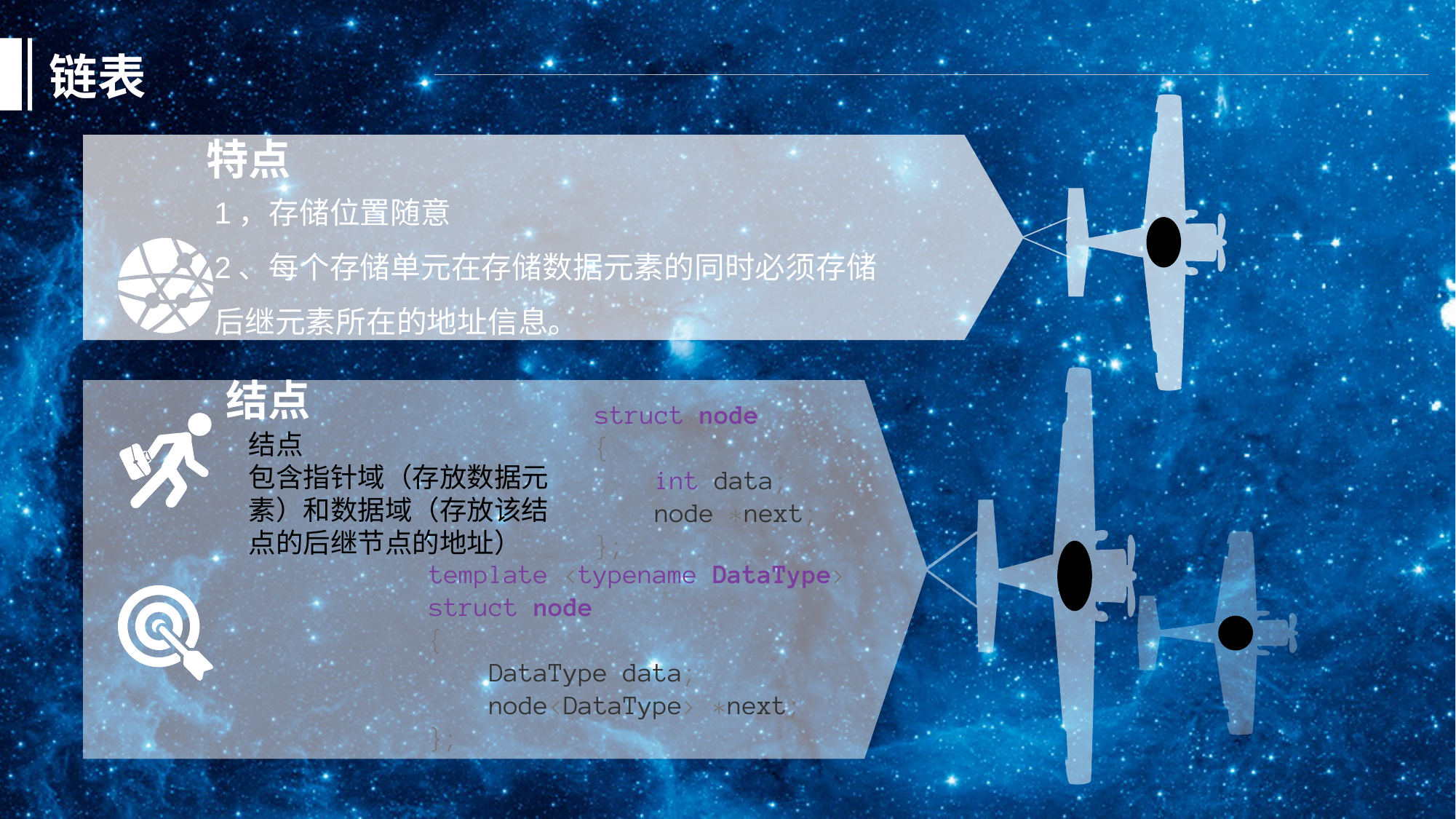

链表

特点
1，存储位置随意
2、每个存储单元在存储数据元素的同时必须存储后继元素所在的地址信息。

结点

struct node
{
    int data;
    node *next;
};

结点
包含指针域（存放数据元素）和数据域（存放该结点的后继节点的地址）

template <typename DataType>
struct node
{
    DataType data;
    node<DataType> *next;
};